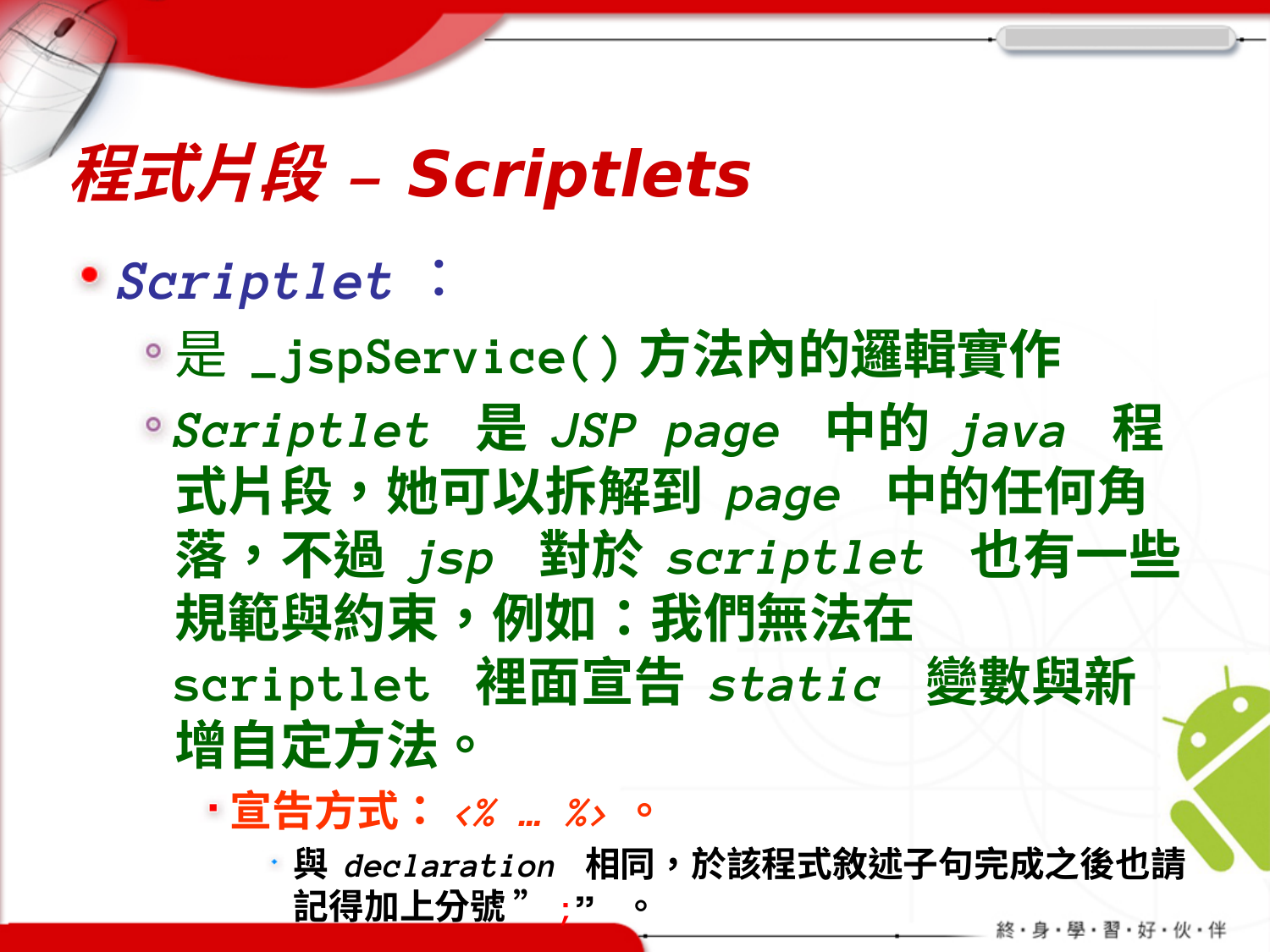

# 程式片段 - Scriptlets
Scriptlet：
是 _jspService()方法內的邏輯實作
Scriptlet 是 JSP page 中的 java 程式片段，她可以拆解到 page 中的任何角落，不過 jsp 對於 scriptlet 也有一些規範與約束，例如：我們無法在 scriptlet 裡面宣告 static 變數與新增自定方法。
宣告方式：<% … %>。
與 declaration 相同，於該程式敘述子句完成之後也請記得加上分號 ”;” 。